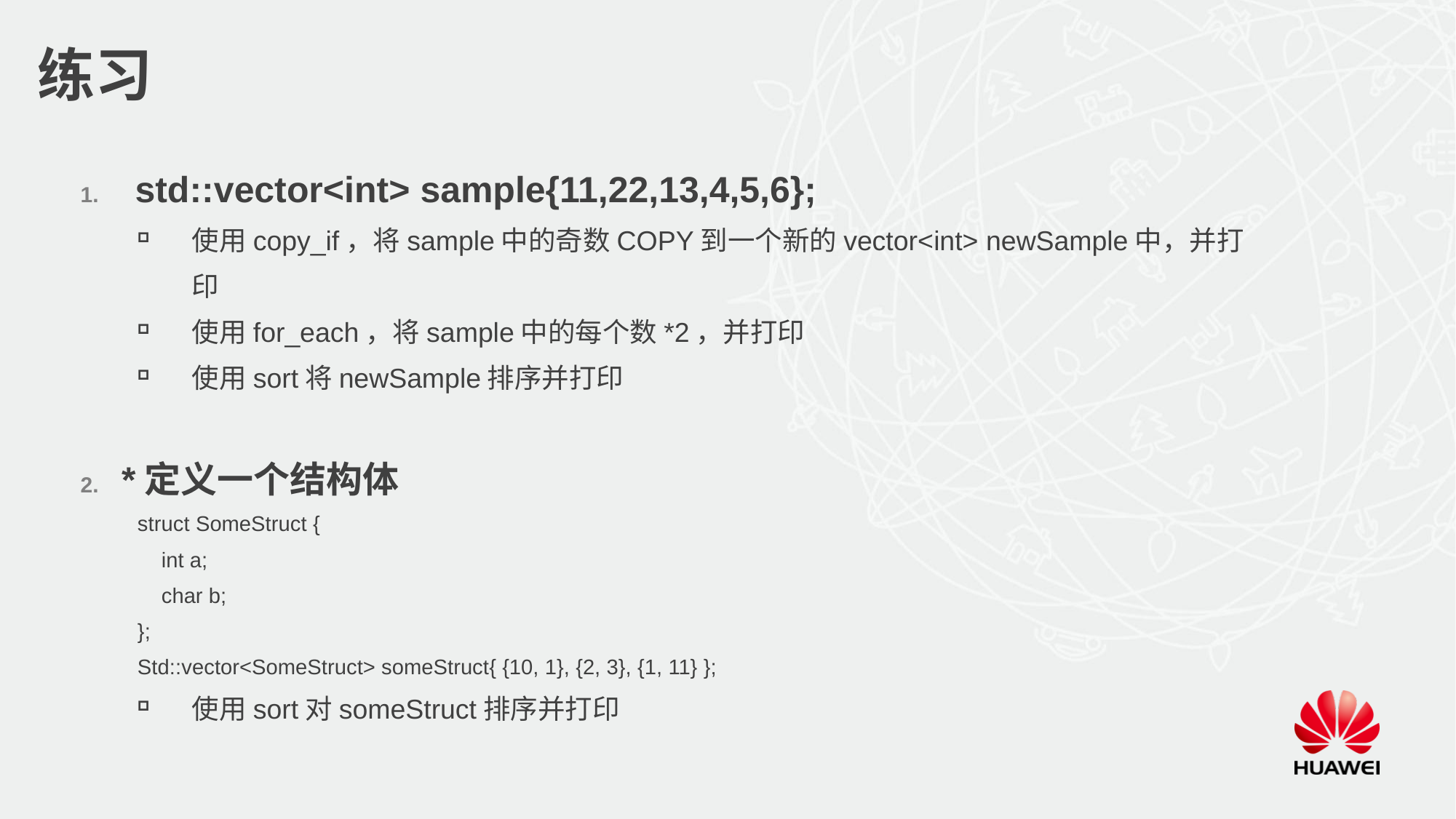

# 练习
std::vector<int> sample{11,22,13,4,5,6};
使用copy_if，将sample中的奇数COPY到一个新的vector<int> newSample中，并打印
使用for_each，将sample中的每个数*2，并打印
使用sort将newSample排序并打印

*定义一个结构体
struct SomeStruct {
    int a;
    char b;
};
Std::vector<SomeStruct> someStruct{ {10, 1}, {2, 3}, {1, 11} };
使用sort对someStruct排序并打印